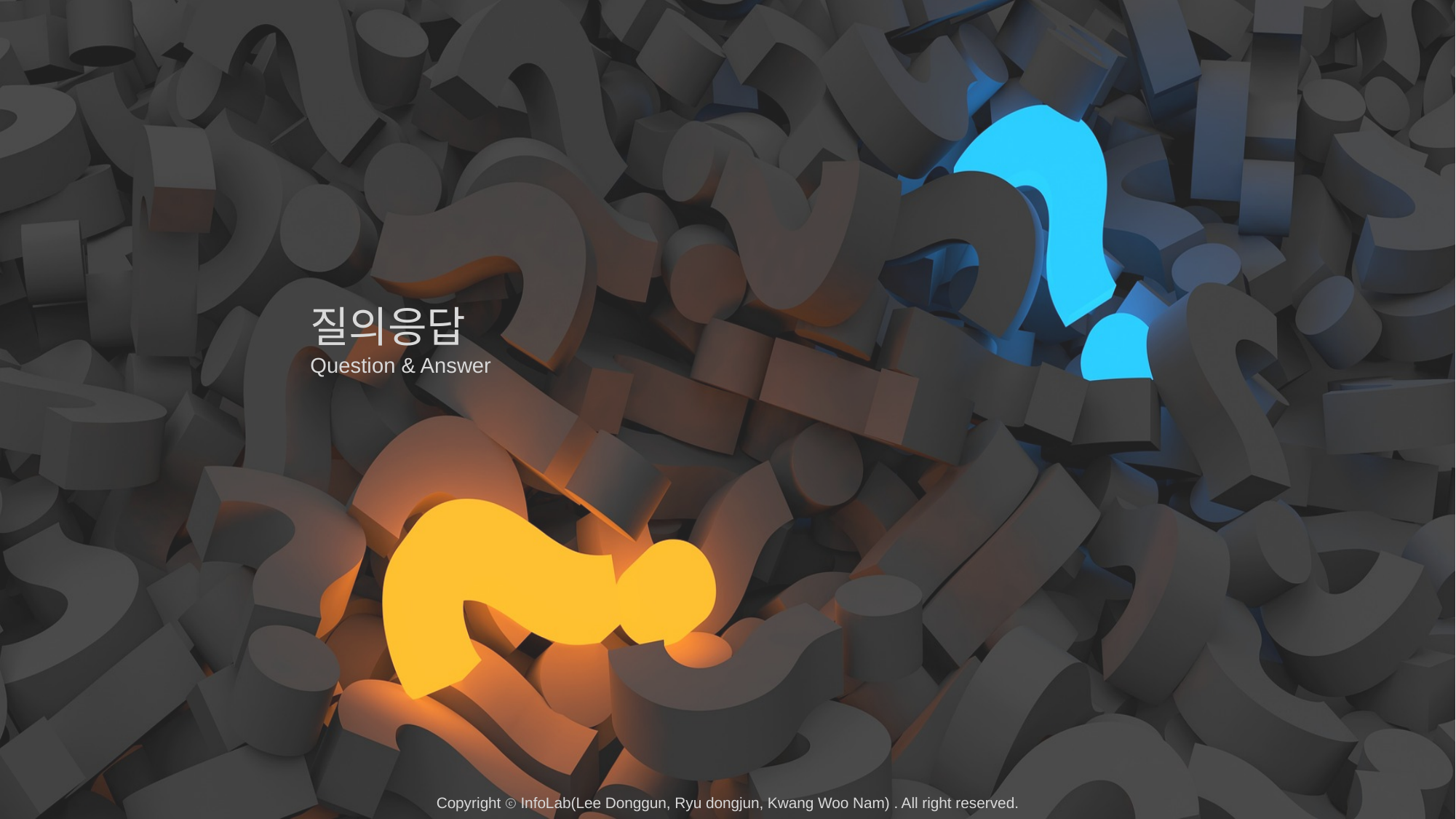

질의응답
Question & Answer
Copyright ⓒ InfoLab(Lee Donggun, Ryu dongjun, Kwang Woo Nam) . All right reserved.